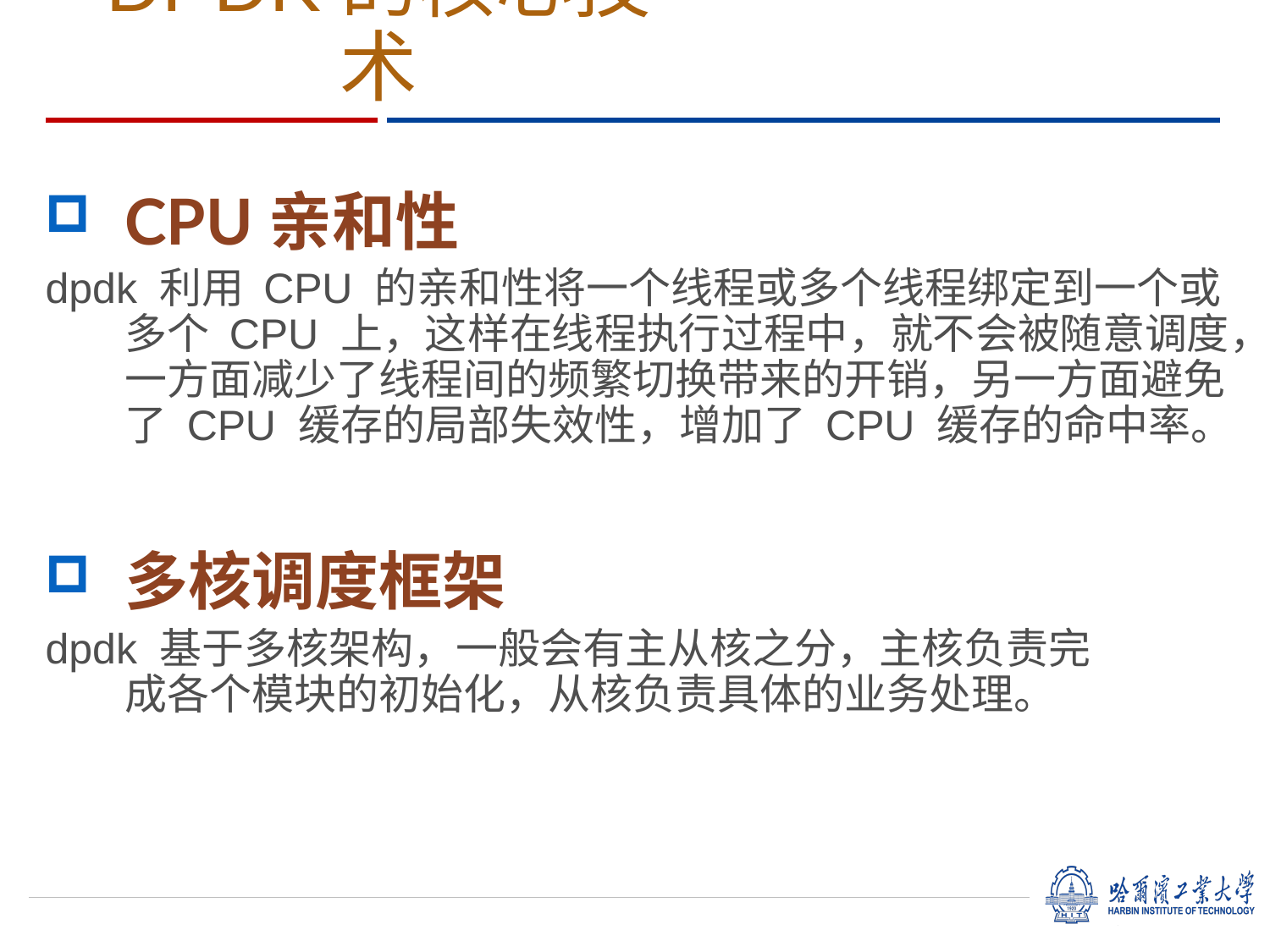

# DPDK的核心技术
CPU亲和性
dpdk 利用 CPU 的亲和性将一个线程或多个线程绑定到一个或多个 CPU 上，这样在线程执行过程中，就不会被随意调度，一方面减少了线程间的频繁切换带来的开销，另一方面避免了 CPU 缓存的局部失效性，增加了 CPU 缓存的命中率。
多核调度框架
dpdk 基于多核架构，一般会有主从核之分，主核负责完成各个模块的初始化，从核负责具体的业务处理。